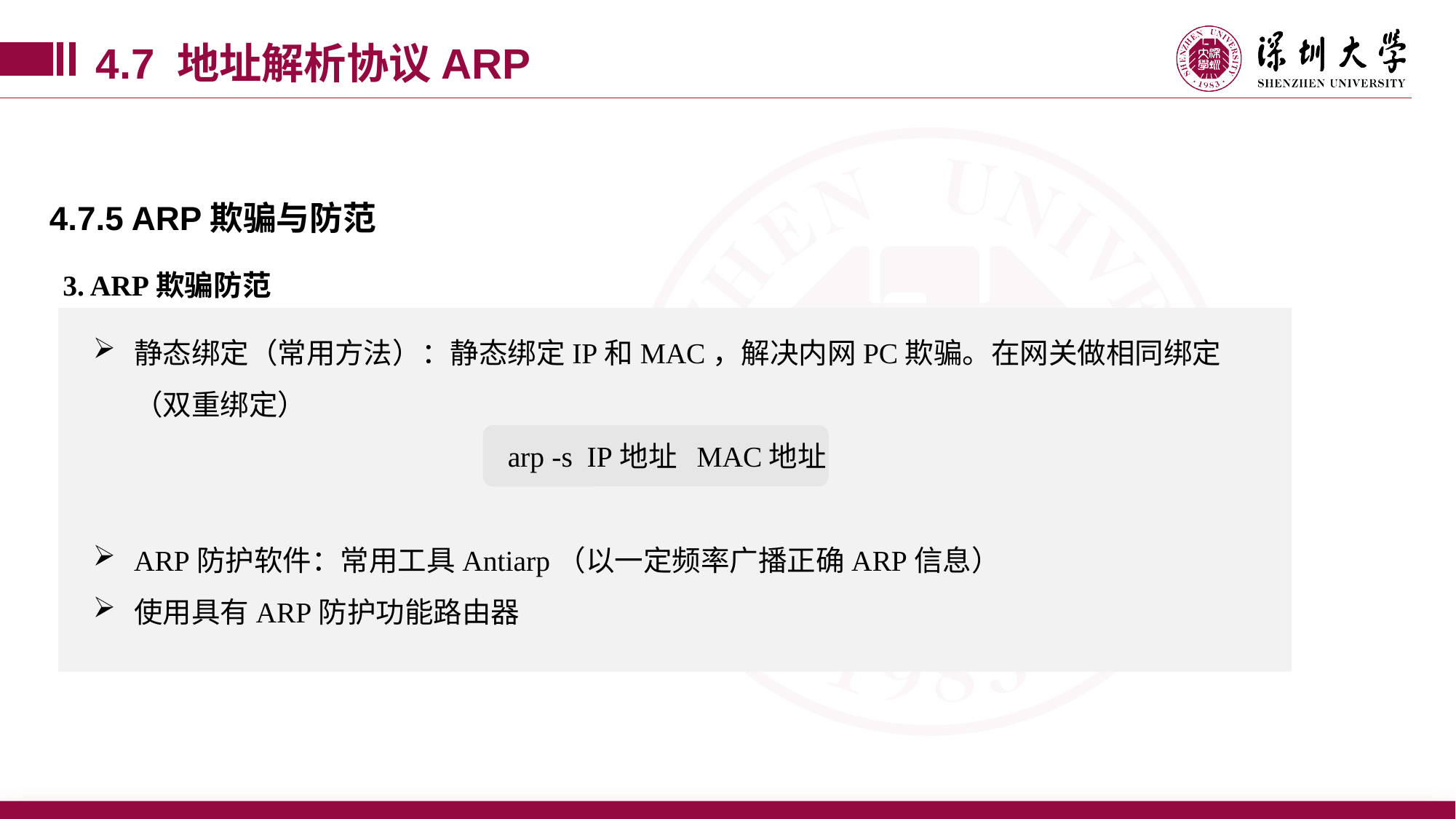

4.7 地址解析协议ARP

4.7.5 ARP欺骗与防范
3. ARP欺骗防范

静态绑定（常用方法）：静态绑定IP和MAC，解决内网PC欺骗。在网关做相同绑定（双重绑定）
		                           arp -s  IP地址  MAC地址

ARP防护软件：常用工具Antiarp（以一定频率广播正确ARP信息）
使用具有ARP防护功能路由器